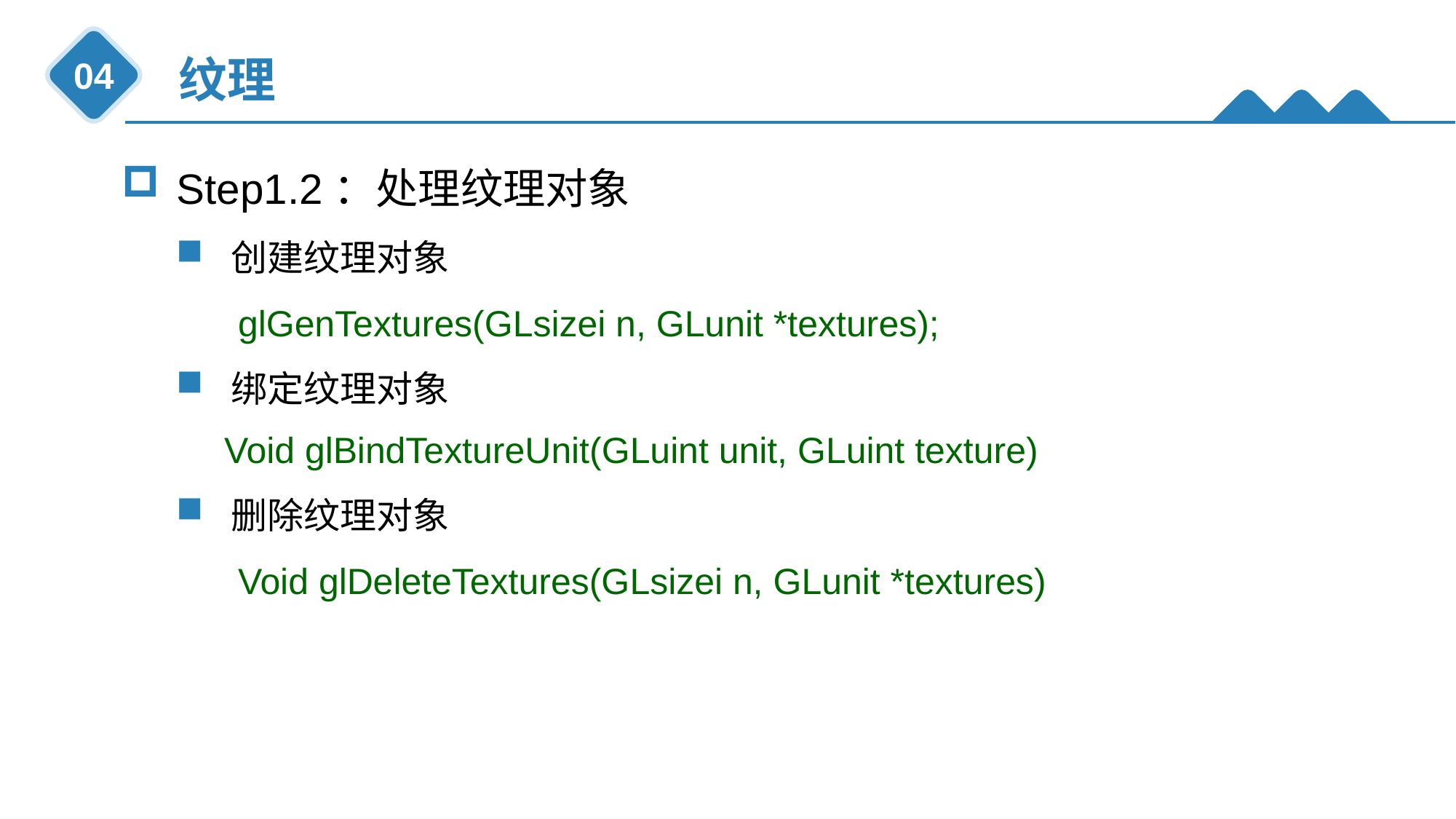

纹理
04

Step1.2：处理纹理对象
创建纹理对象
      glGenTextures(GLsizei n, GLunit *textures);
绑定纹理对象
          Void glBindTextureUnit(GLuint unit, GLuint texture)
删除纹理对象
      Void glDeleteTextures(GLsizei n, GLunit *textures)